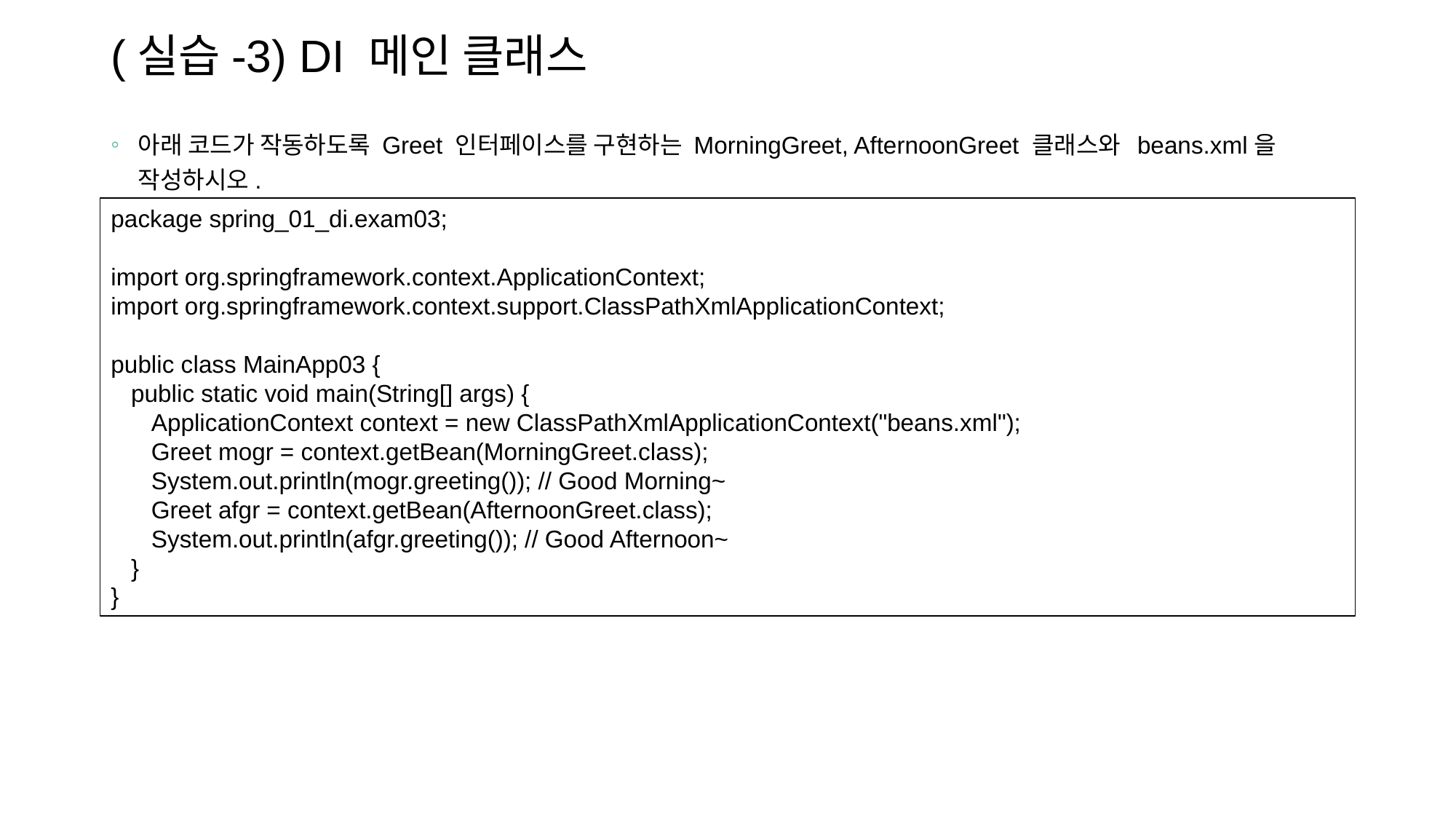

# (실습-3) DI 메인 클래스
아래 코드가 작동하도록 Greet 인터페이스를 구현하는 MorningGreet, AfternoonGreet 클래스와  beans.xml을 작성하시오.
package spring_01_di.exam03;

import org.springframework.context.ApplicationContext;
import org.springframework.context.support.ClassPathXmlApplicationContext;

public class MainApp03 {
   public static void main(String[] args) {
      ApplicationContext context = new ClassPathXmlApplicationContext("beans.xml");
      Greet mogr = context.getBean(MorningGreet.class);
      System.out.println(mogr.greeting()); // Good Morning~
      Greet afgr = context.getBean(AfternoonGreet.class);
      System.out.println(afgr.greeting()); // Good Afternoon~
   }
}